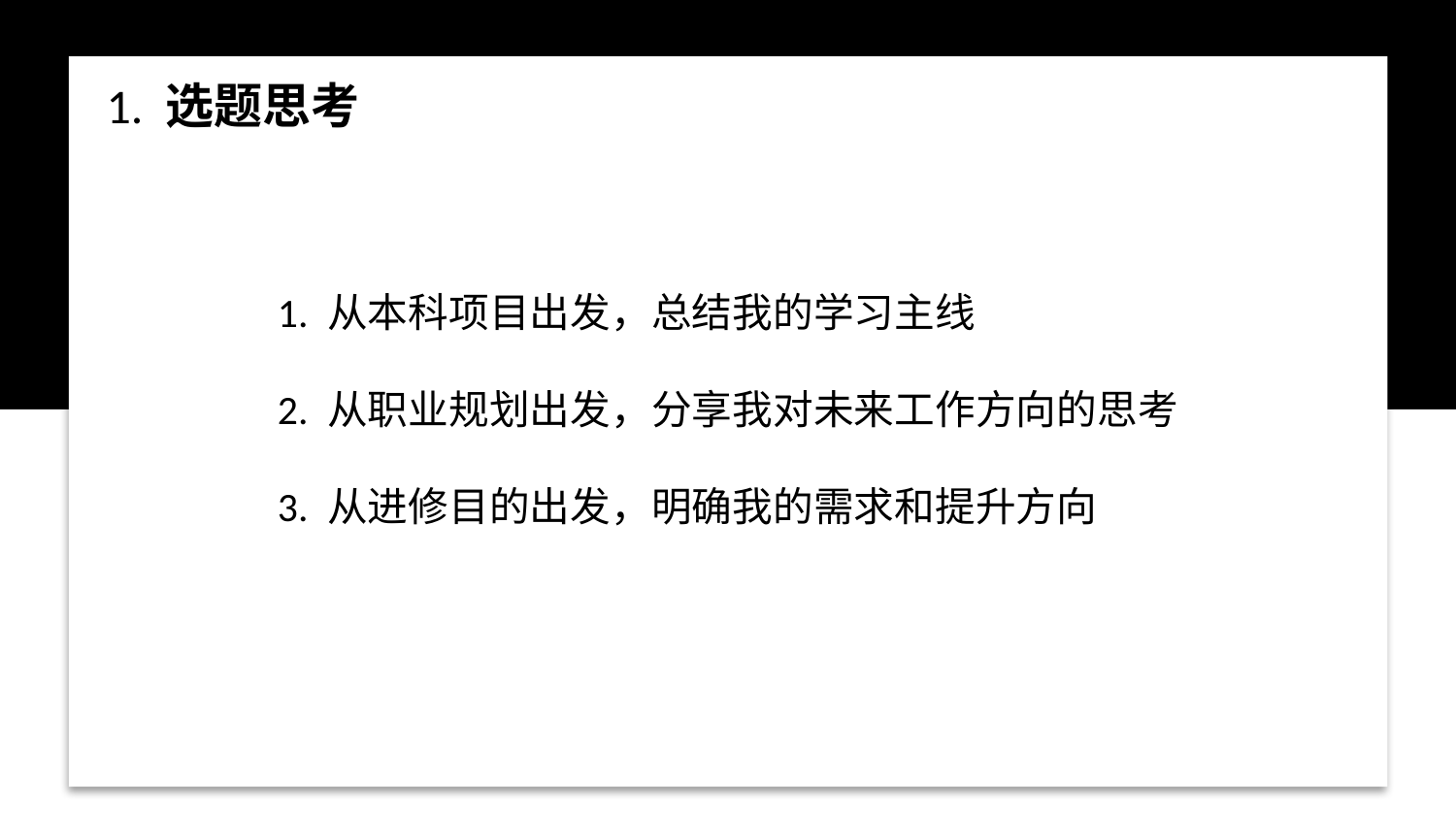

1. 选题思考
1. 从本科项目出发，总结我的学习主线

2. 从职业规划出发，分享我对未来工作方向的思考

3. 从进修目的出发，明确我的需求和提升方向